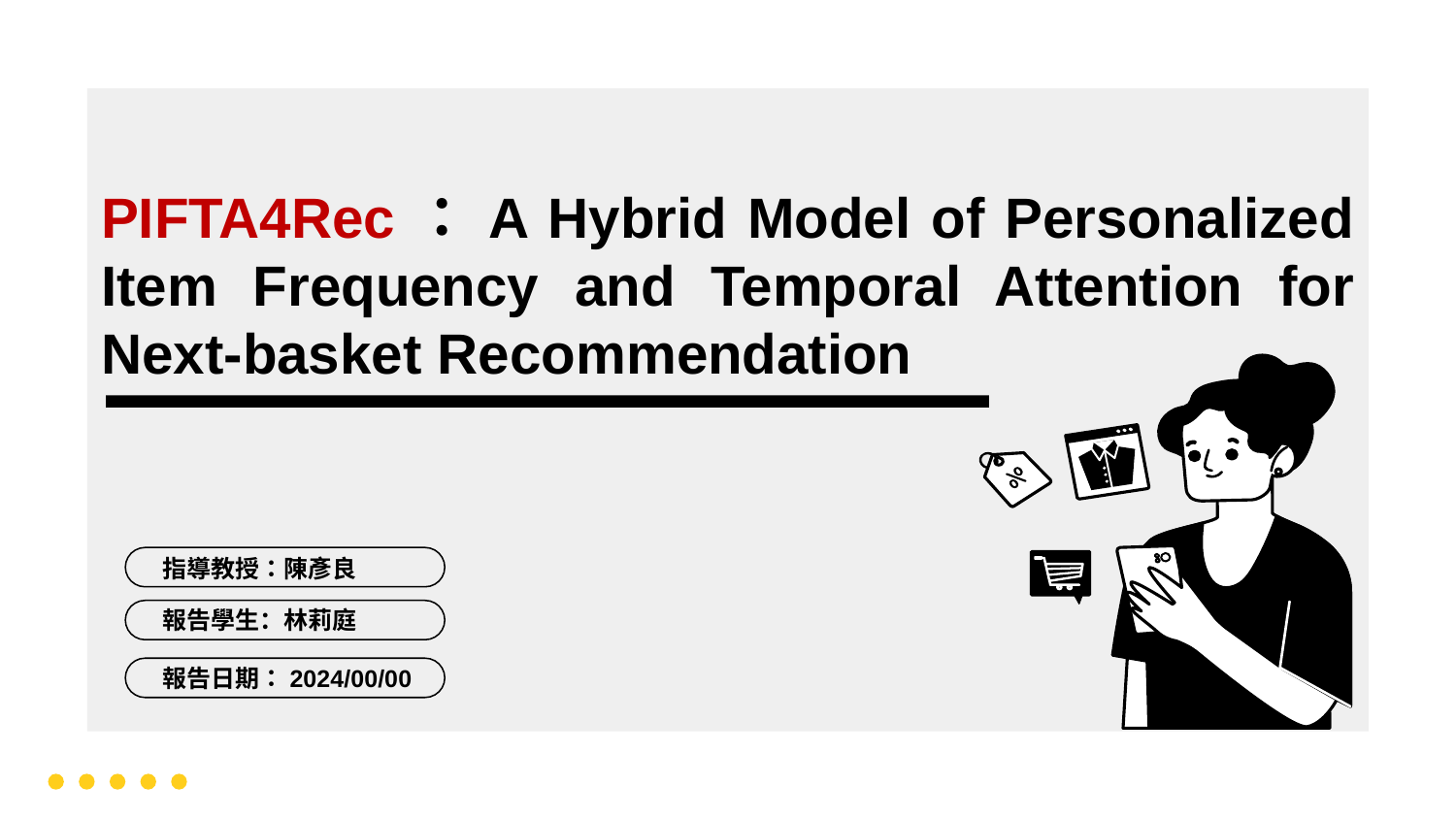

# PIFTA4Rec：A Hybrid Model of Personalized Item Frequency and Temporal Attention for Next-basket Recommendation

指導教授：陳彥良

報告學生：林莉庭

報告日期：2024/00/00